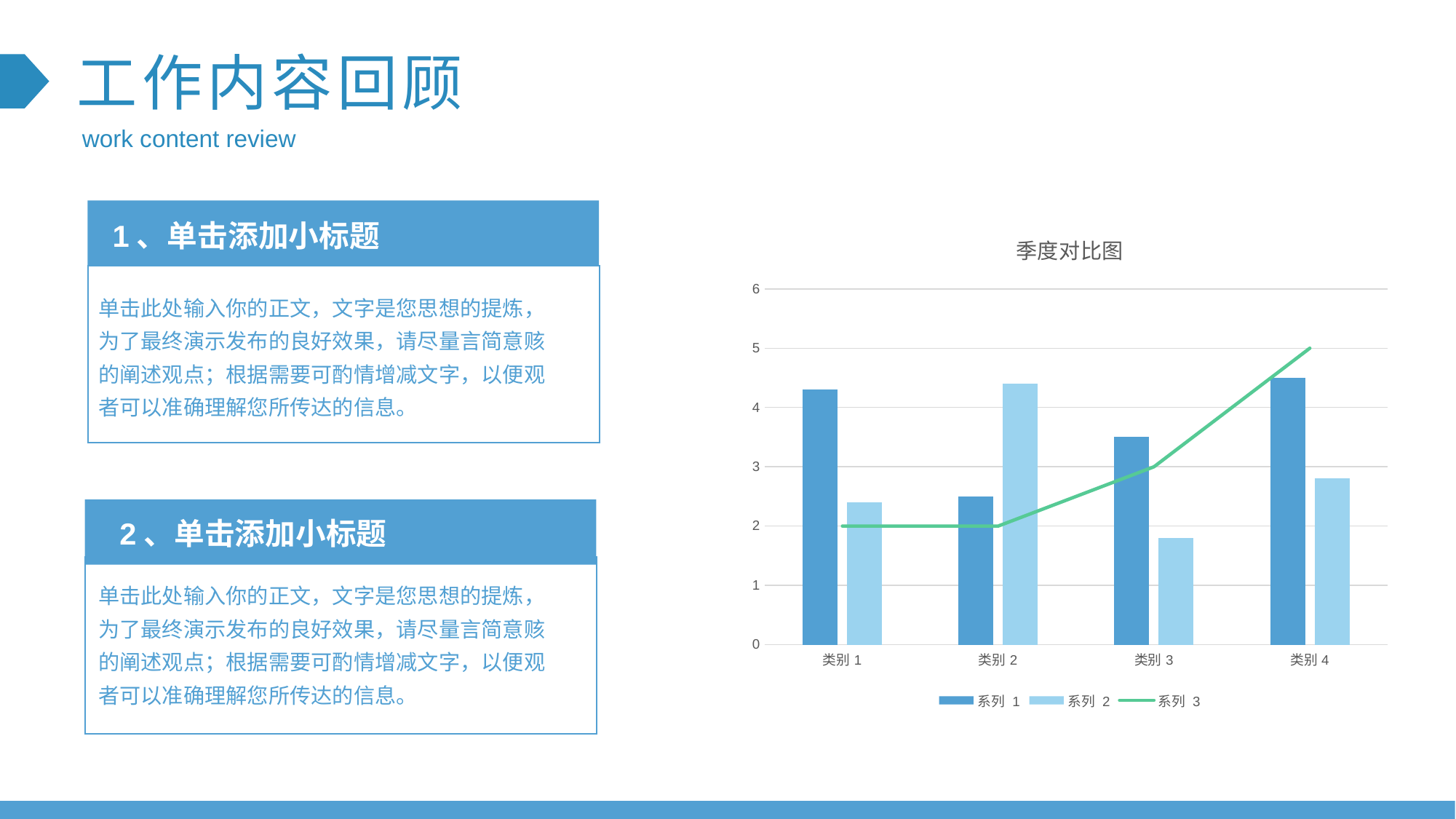

工作内容回顾

 work content review
1、单击添加小标题

1、单击添加小标题

### Chart: 季度对比图

| Category | 系列 1 | 系列 2 | 系列 3 |
|---|---|---|---|
| 类别1 | 4.3 | 2.4 | 2.0 |
| 类别2 | 2.5 | 4.4 | 2.0 |
| 类别3 | 3.5 | 1.8 | 3.0 |
| 类别4 | 4.5 | 2.8 | 5.0 |
单击此处输入你的正文，文字是您思想的提炼，为了最终演示发布的良好效果，请尽量言简意赅的阐述观点；根据需要可酌情增减文字，以便观者可以准确理解您所传达的信息。

2、单击添加小标题
单击此处输入你的正文，文字是您思想的提炼，为了最终演示发布的良好效果，请尽量言简意赅的阐述观点；根据需要可酌情增减文字，以便观者可以准确理解您所传达的信息。